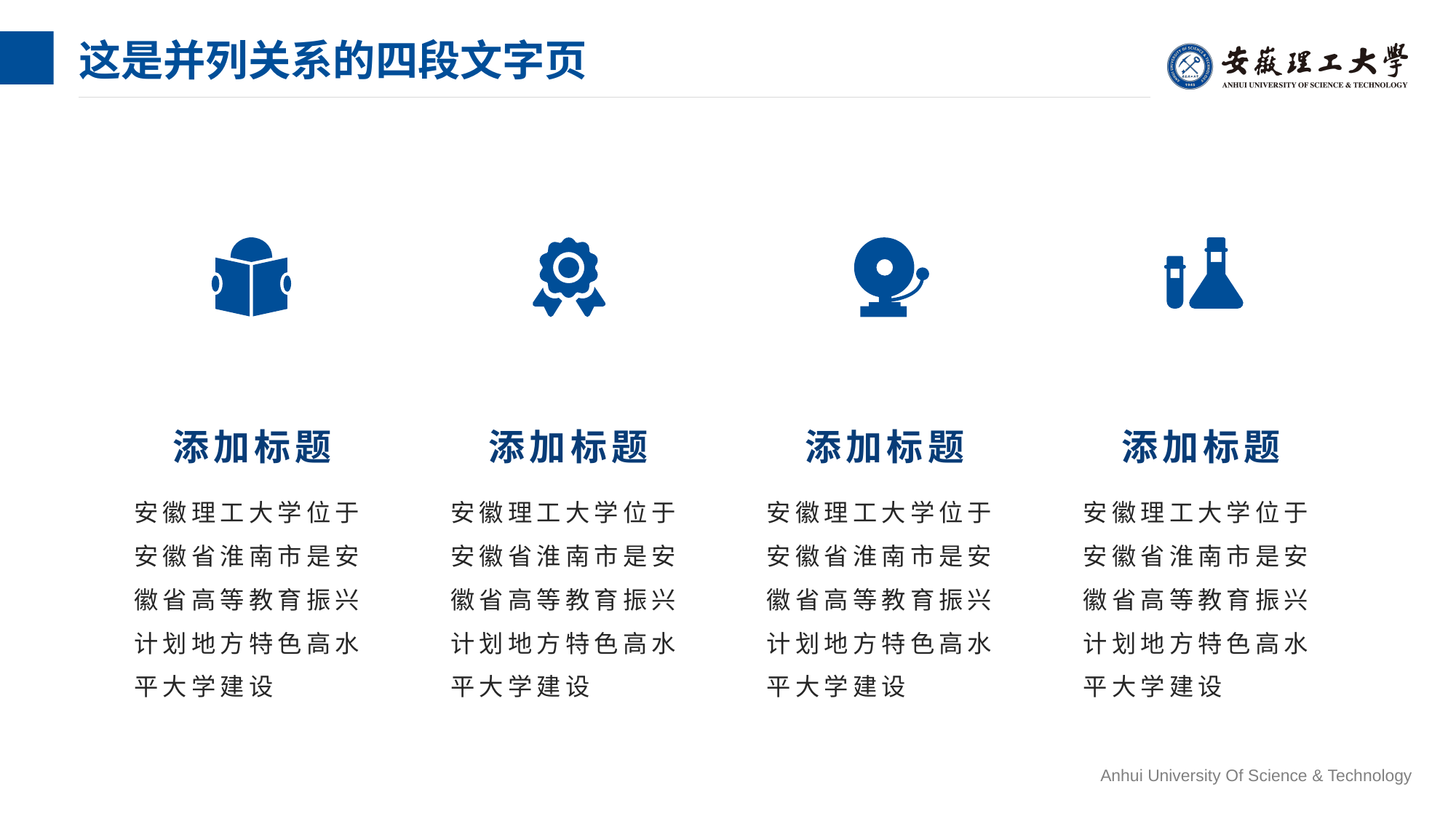

# 这是并列关系的四段文字页

添加标题
添加标题
添加标题
添加标题
安徽理工大学位于安徽省淮南市是安徽省高等教育振兴计划地方特色高水平大学建设
安徽理工大学位于安徽省淮南市是安徽省高等教育振兴计划地方特色高水平大学建设
安徽理工大学位于安徽省淮南市是安徽省高等教育振兴计划地方特色高水平大学建设
安徽理工大学位于安徽省淮南市是安徽省高等教育振兴计划地方特色高水平大学建设